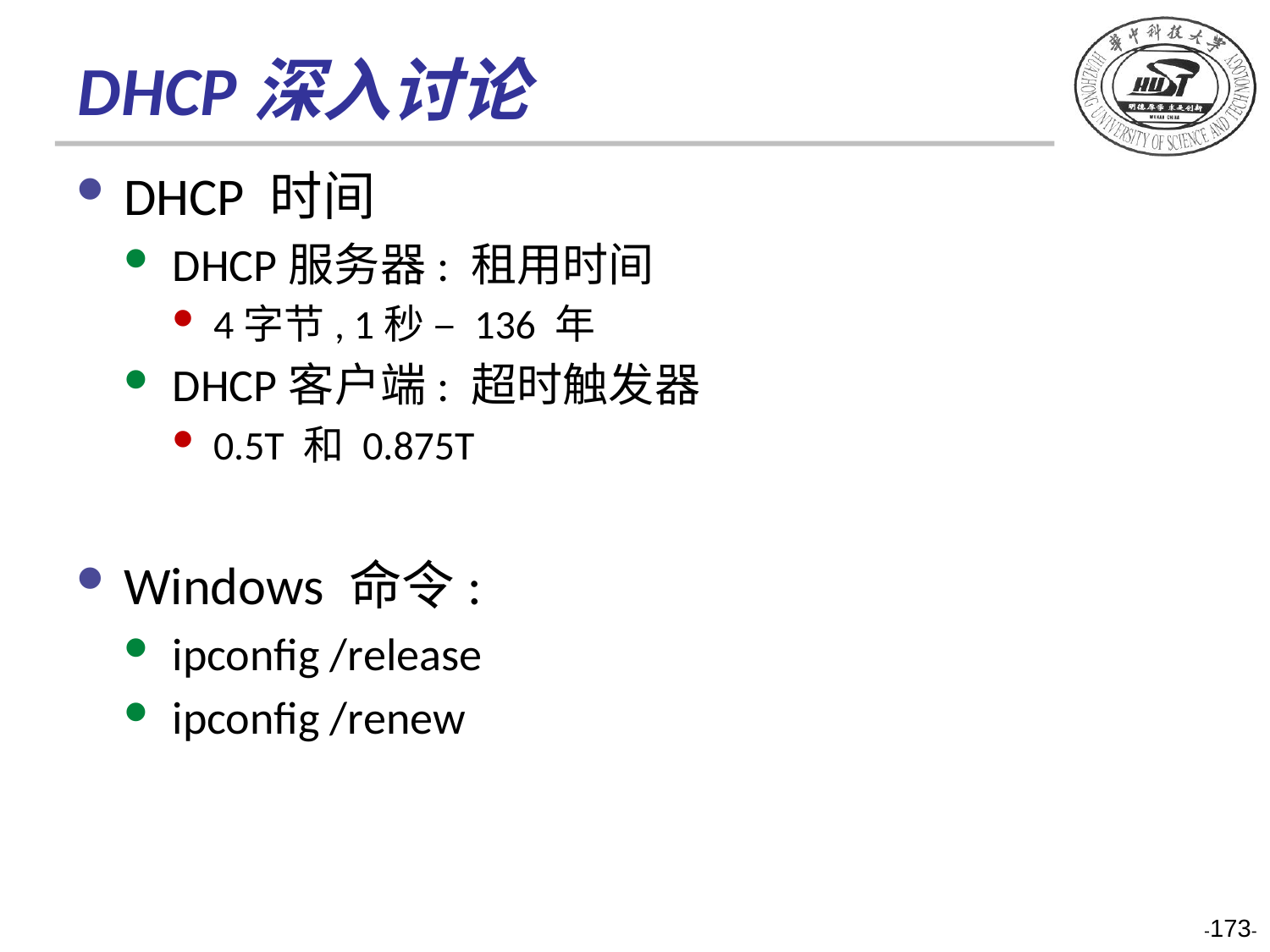

# DHCP深入讨论
DHCP 时间
DHCP服务器: 租用时间
4字节, 1秒 – 136 年
DHCP客户端: 超时触发器
0.5T 和 0.875T

Windows 命令:
ipconfig /release
ipconfig /renew
-173-